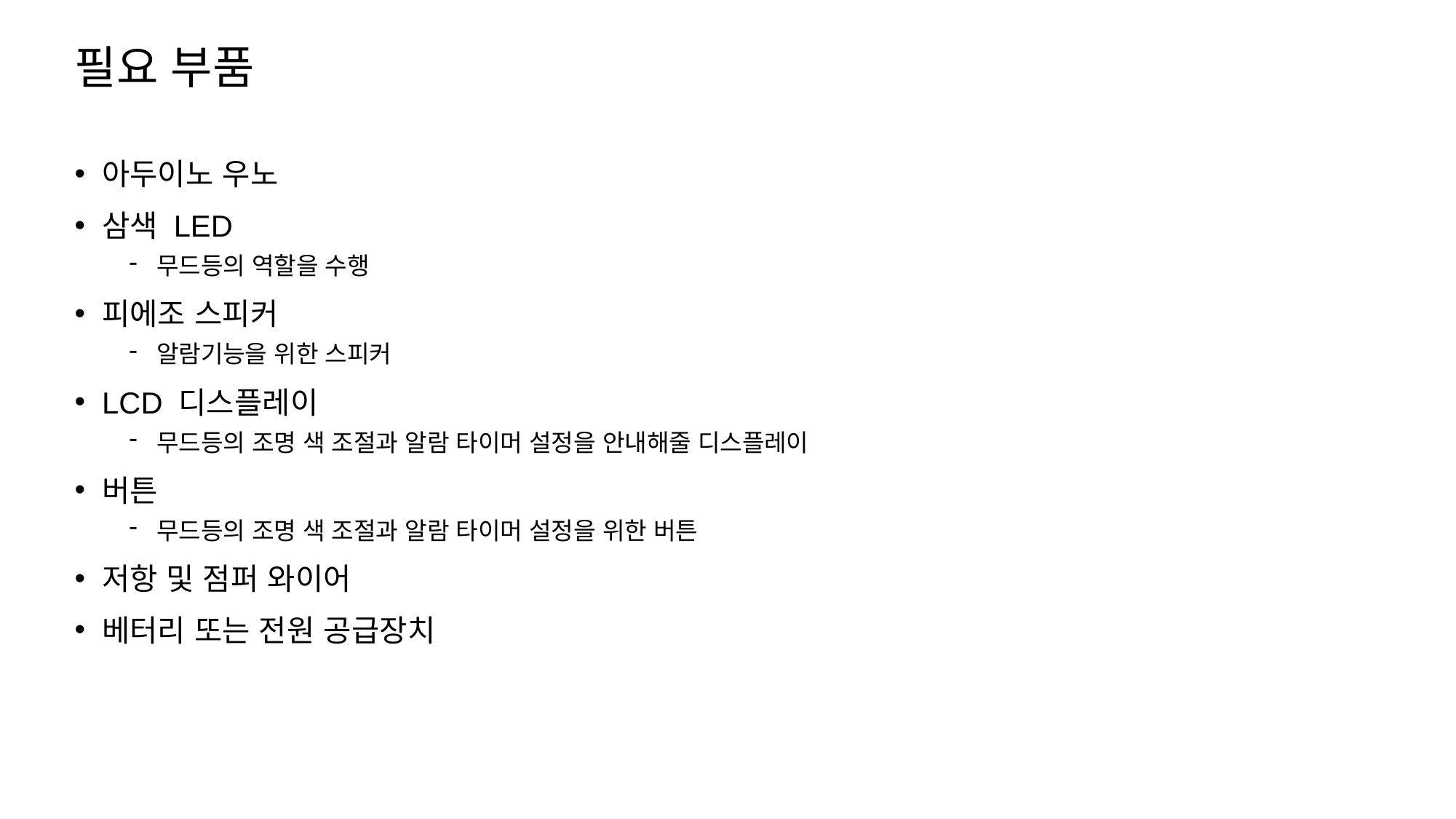

# 필요 부품
아두이노 우노
삼색 LED
무드등의 역할을 수행
피에조 스피커
알람기능을 위한 스피커
LCD 디스플레이
무드등의 조명 색 조절과 알람 타이머 설정을 안내해줄 디스플레이
버튼
무드등의 조명 색 조절과 알람 타이머 설정을 위한 버튼
저항 및 점퍼 와이어
베터리 또는 전원 공급장치